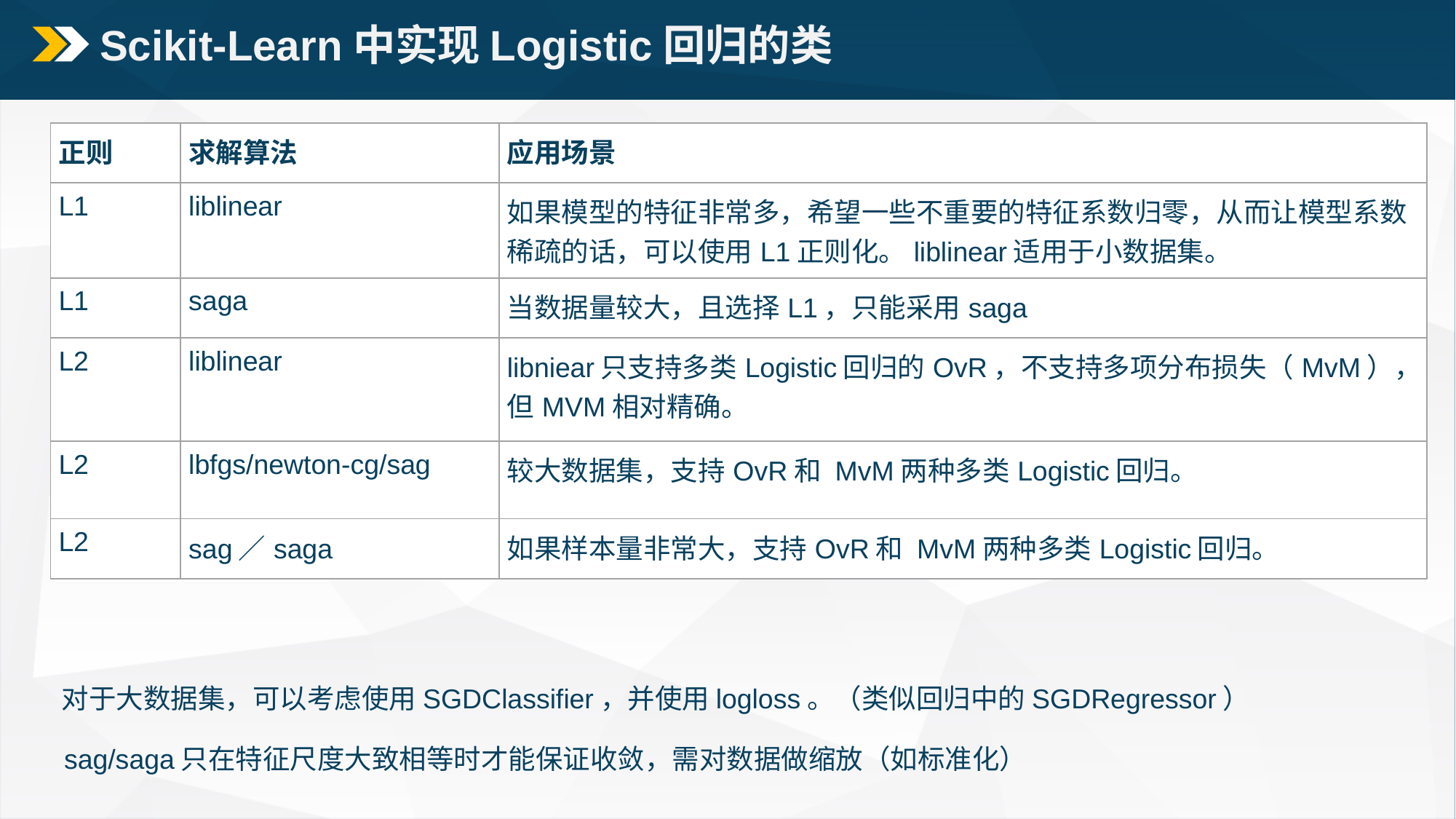

# Scikit-Learn中实现Logistic回归的类
| 正则 | 求解算法 | 应用场景 |
| --- | --- | --- |
| L1 | liblinear | 如果模型的特征非常多，希望一些不重要的特征系数归零，从而让模型系数稀疏的话，可以使用L1正则化。liblinear适用于小数据集。 |
| L1 | saga | 当数据量较大，且选择L1，只能采用saga |
| L2 | liblinear | libniear只支持多类Logistic回归的OvR，不支持多项分布损失（MvM），但MVM相对精确。 |
| L2 | lbfgs/newton-cg/sag | 较大数据集，支持OvR和 MvM两种多类Logistic回归。 |
| L2 | sag／saga | 如果样本量非常大，支持OvR和 MvM两种多类Logistic回归。 |

对于大数据集，可以考虑使用SGDClassifier，并使用logloss。（类似回归中的SGDRegressor）
sag/saga只在特征尺度大致相等时才能保证收敛，需对数据做缩放（如标准化）